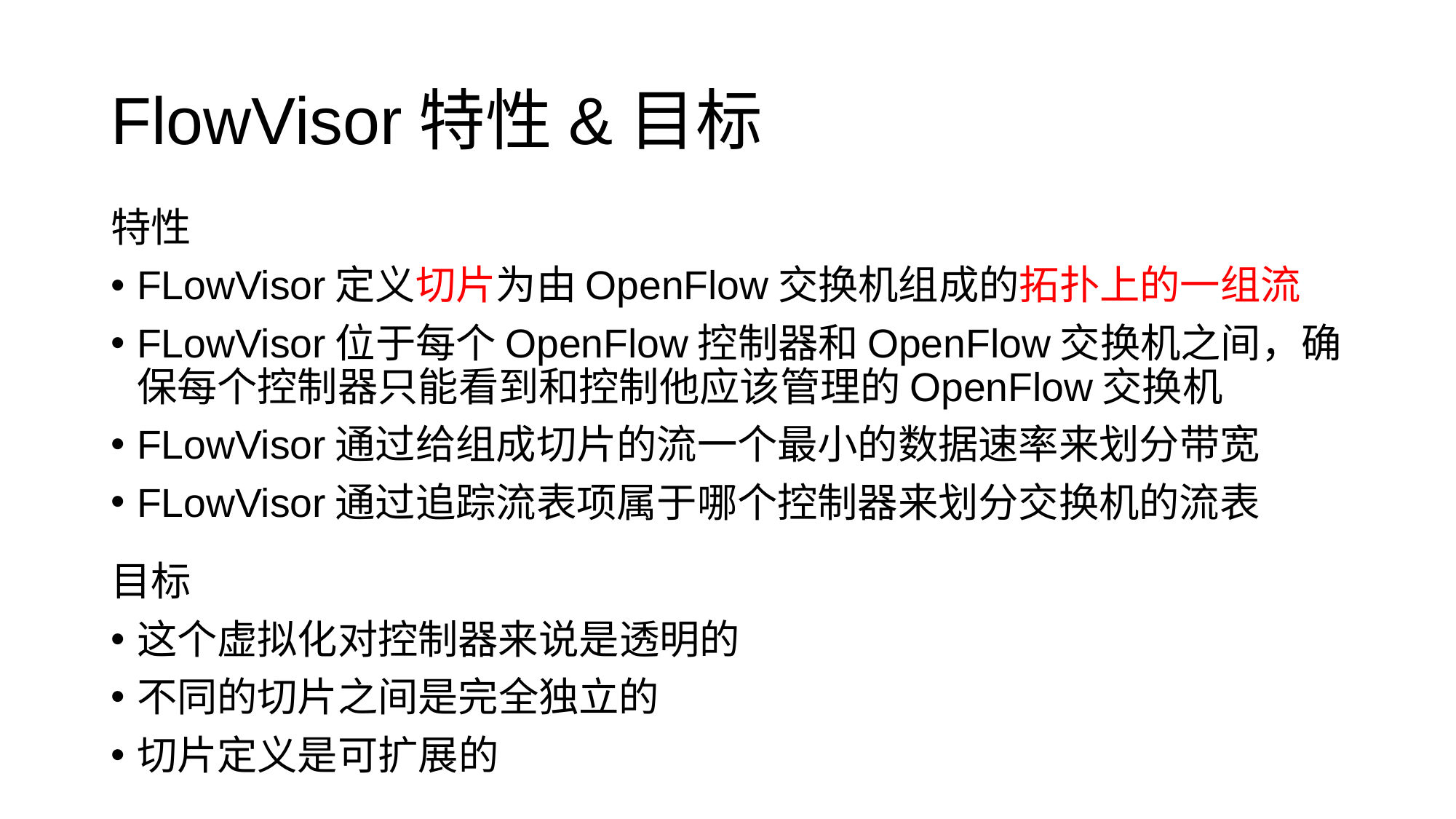

# FlowVisor特性&目标
特性
FLowVisor定义切片为由OpenFlow交换机组成的拓扑上的一组流
FLowVisor位于每个OpenFlow控制器和OpenFlow交换机之间，确保每个控制器只能看到和控制他应该管理的OpenFlow交换机
FLowVisor通过给组成切片的流一个最小的数据速率来划分带宽
FLowVisor通过追踪流表项属于哪个控制器来划分交换机的流表
目标
这个虚拟化对控制器来说是透明的
不同的切片之间是完全独立的
切片定义是可扩展的